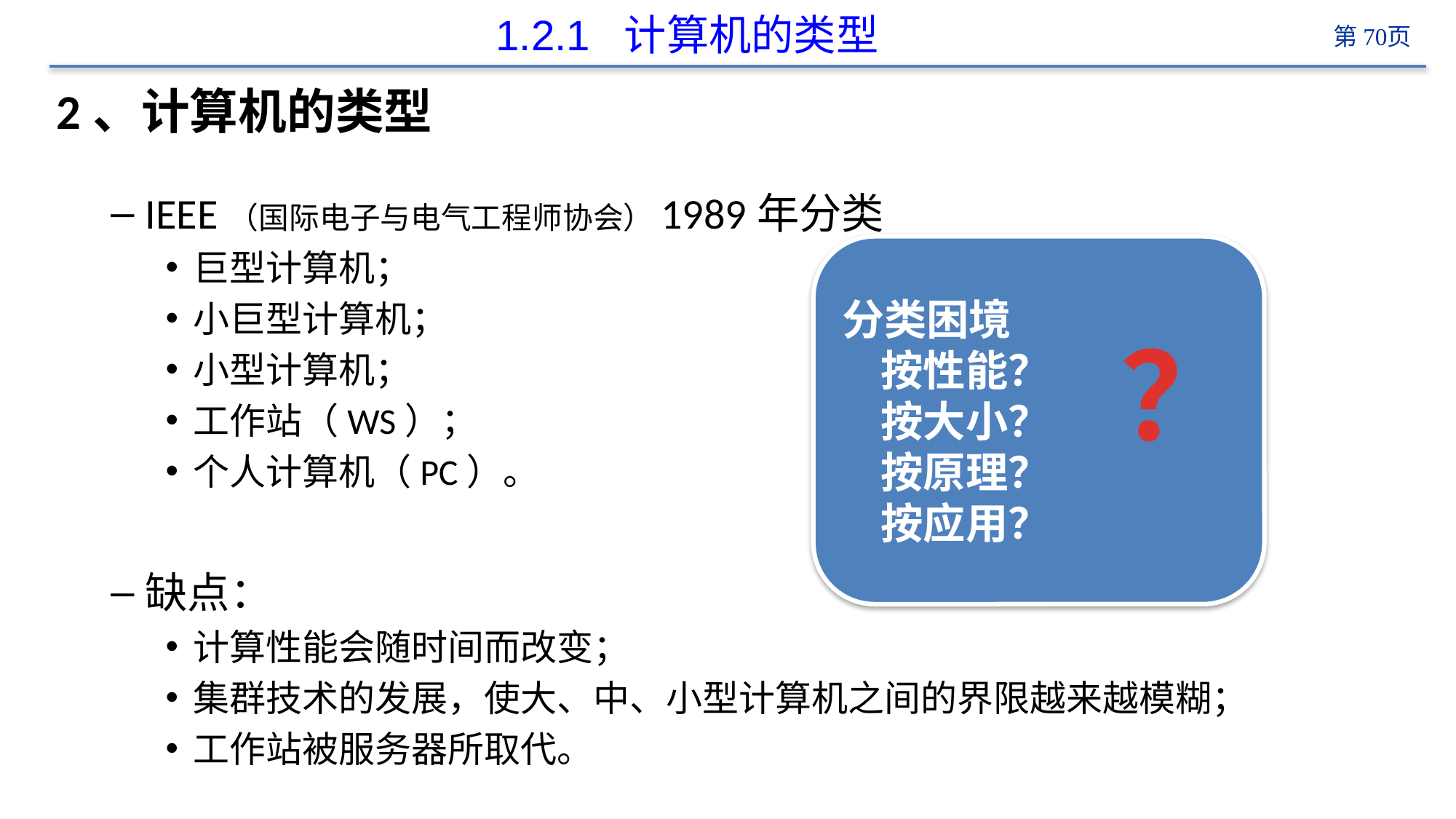

# 1.2.1  计算机的类型
2、计算机的类型

IEEE（国际电子与电气工程师协会）1989年分类
巨型计算机；
小巨型计算机；
小型计算机；
工作站（WS）；
个人计算机（PC）。

缺点：
计算性能会随时间而改变；
集群技术的发展，使大、中、小型计算机之间的界限越来越模糊；
工作站被服务器所取代。
分类困境
   按性能？
   按大小？
   按原理？
   按应用？
？